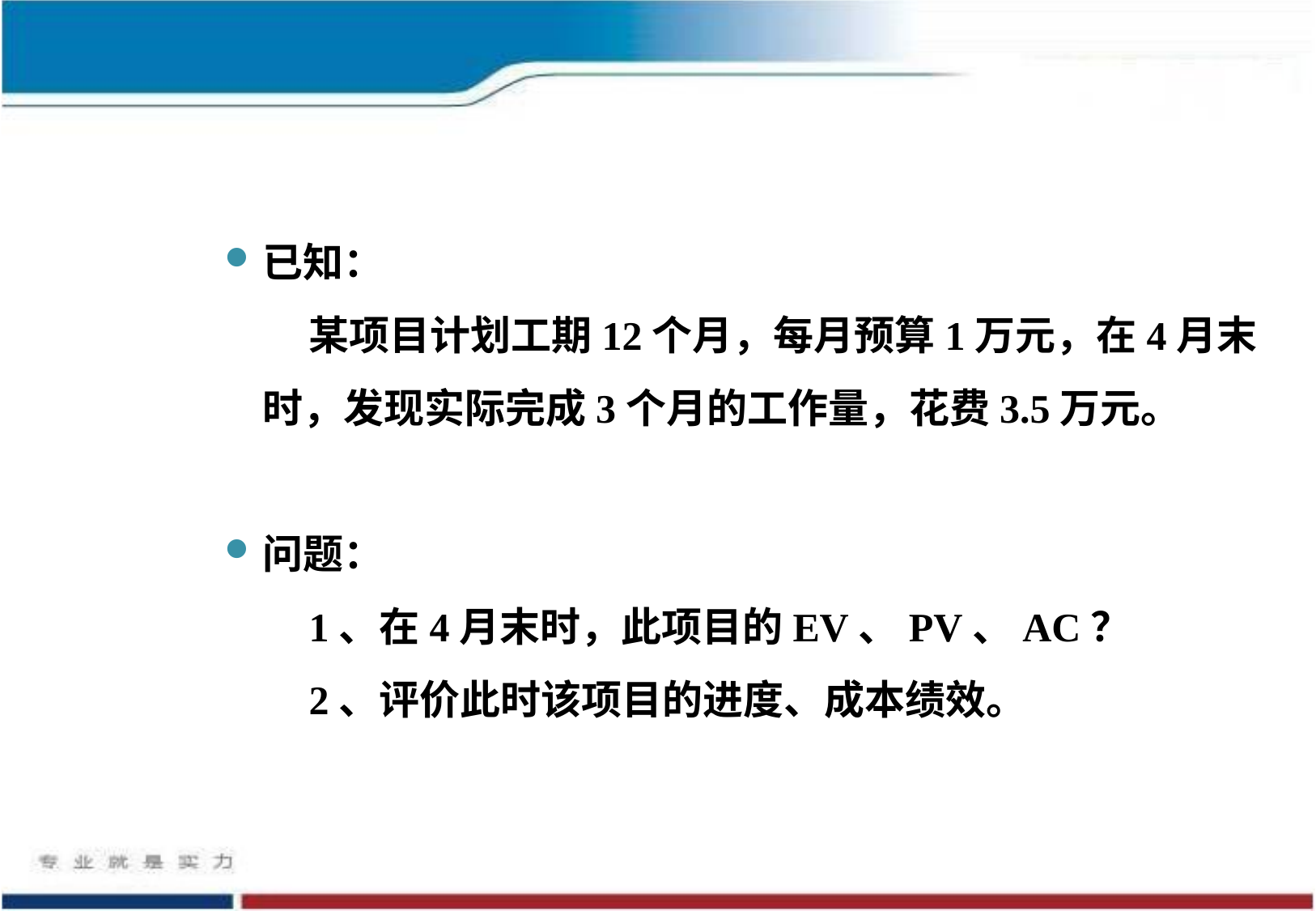

已知：
某项目计划工期12个月，每月预算1万元，在4月末时，发现实际完成3个月的工作量，花费3.5万元。

问题：
1、在4月末时，此项目的EV、PV、AC？
2、评价此时该项目的进度、成本绩效。